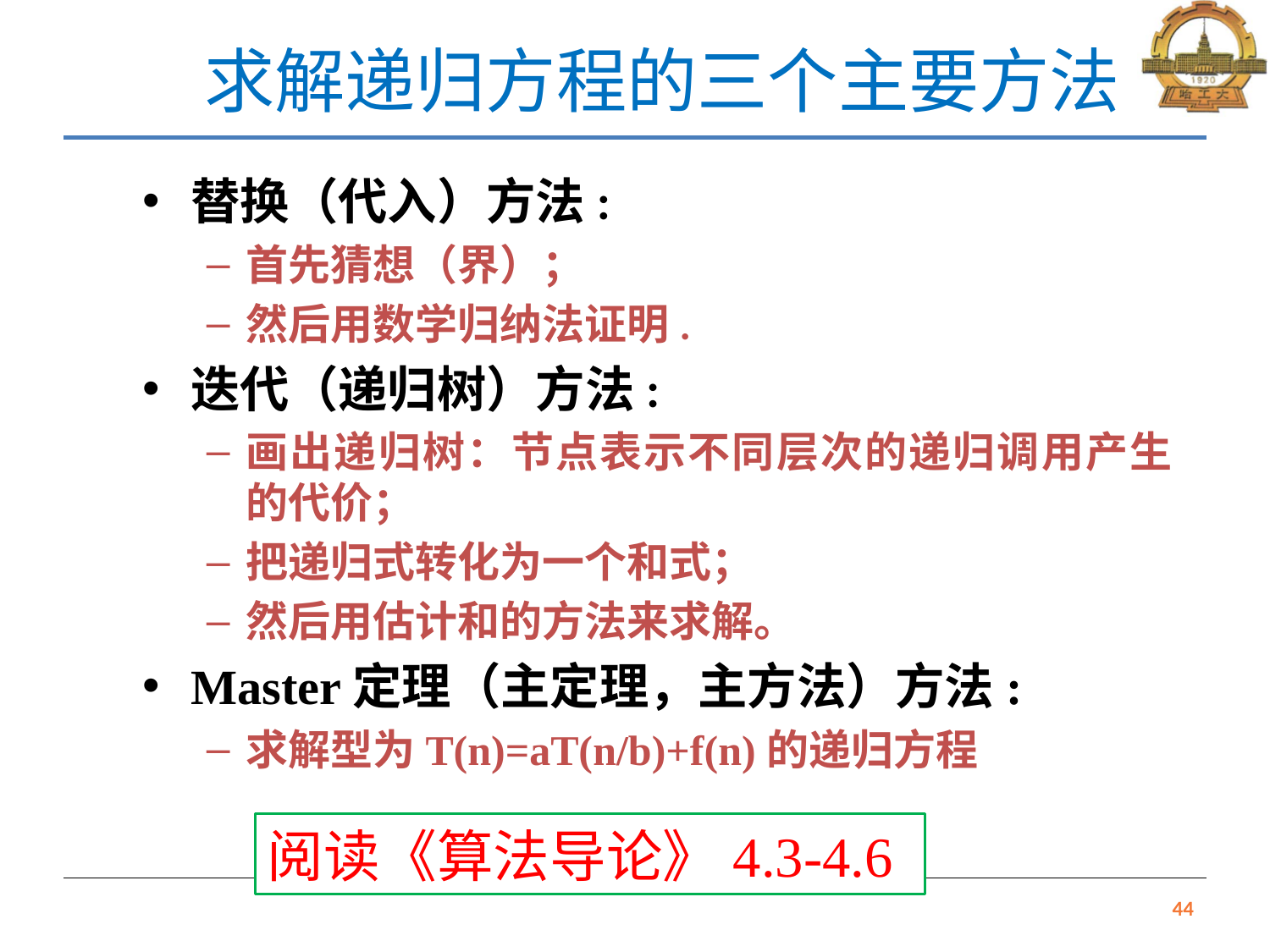

求解递归方程的三个主要方法
替换（代入）方法:
首先猜想（界）；
然后用数学归纳法证明.
迭代（递归树）方法:
画出递归树：节点表示不同层次的递归调用产生的代价；
把递归式转化为一个和式；
然后用估计和的方法来求解。
Master定理（主定理，主方法）方法:
求解型为T(n)=aT(n/b)+f(n)的递归方程
阅读《算法导论》4.3-4.6
44